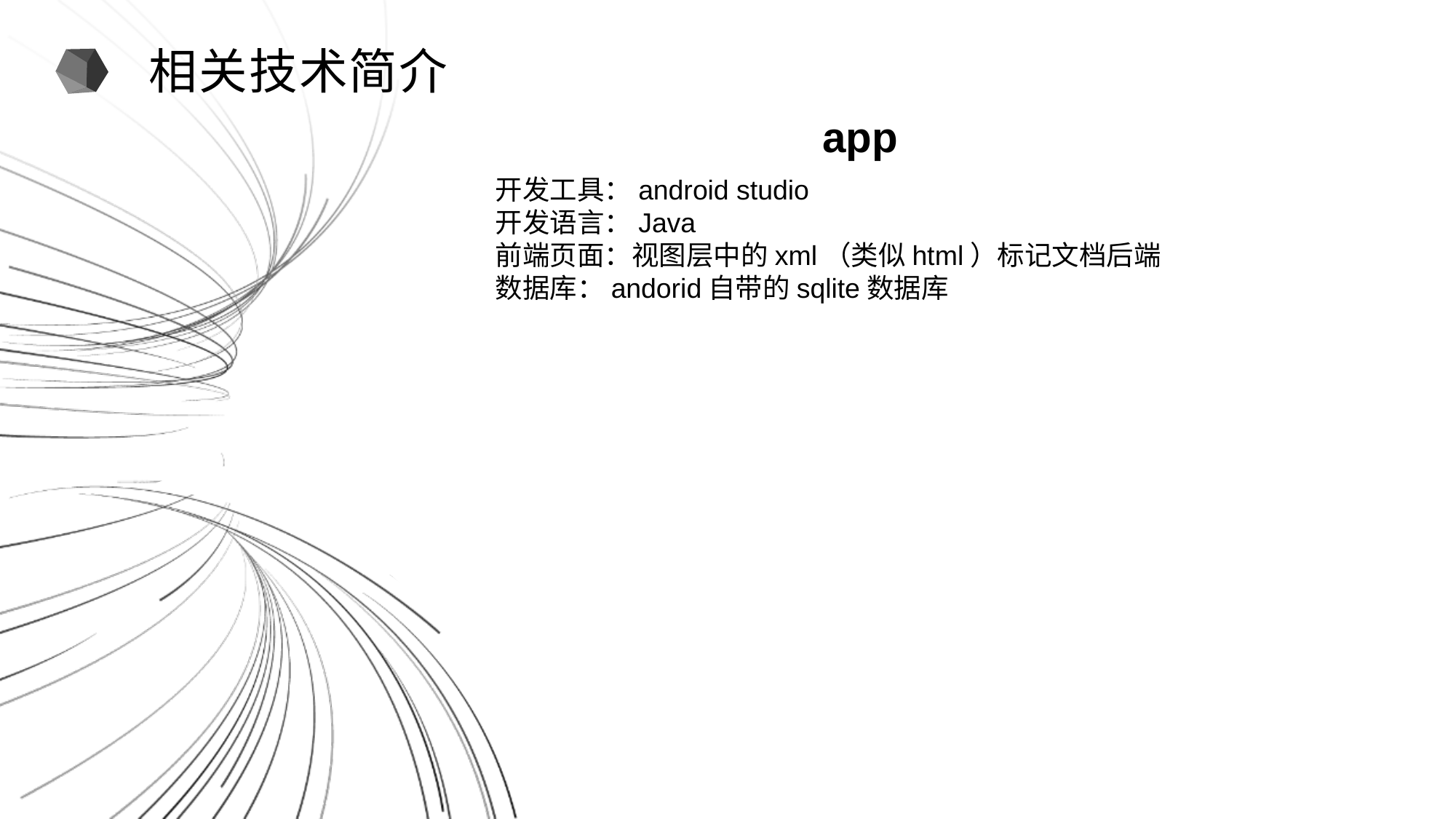

相关技术简介

app
开发工具：android studio
开发语言：Java
前端页面：视图层中的xml（类似html）标记文档后端
数据库：andorid自带的sqlite数据库